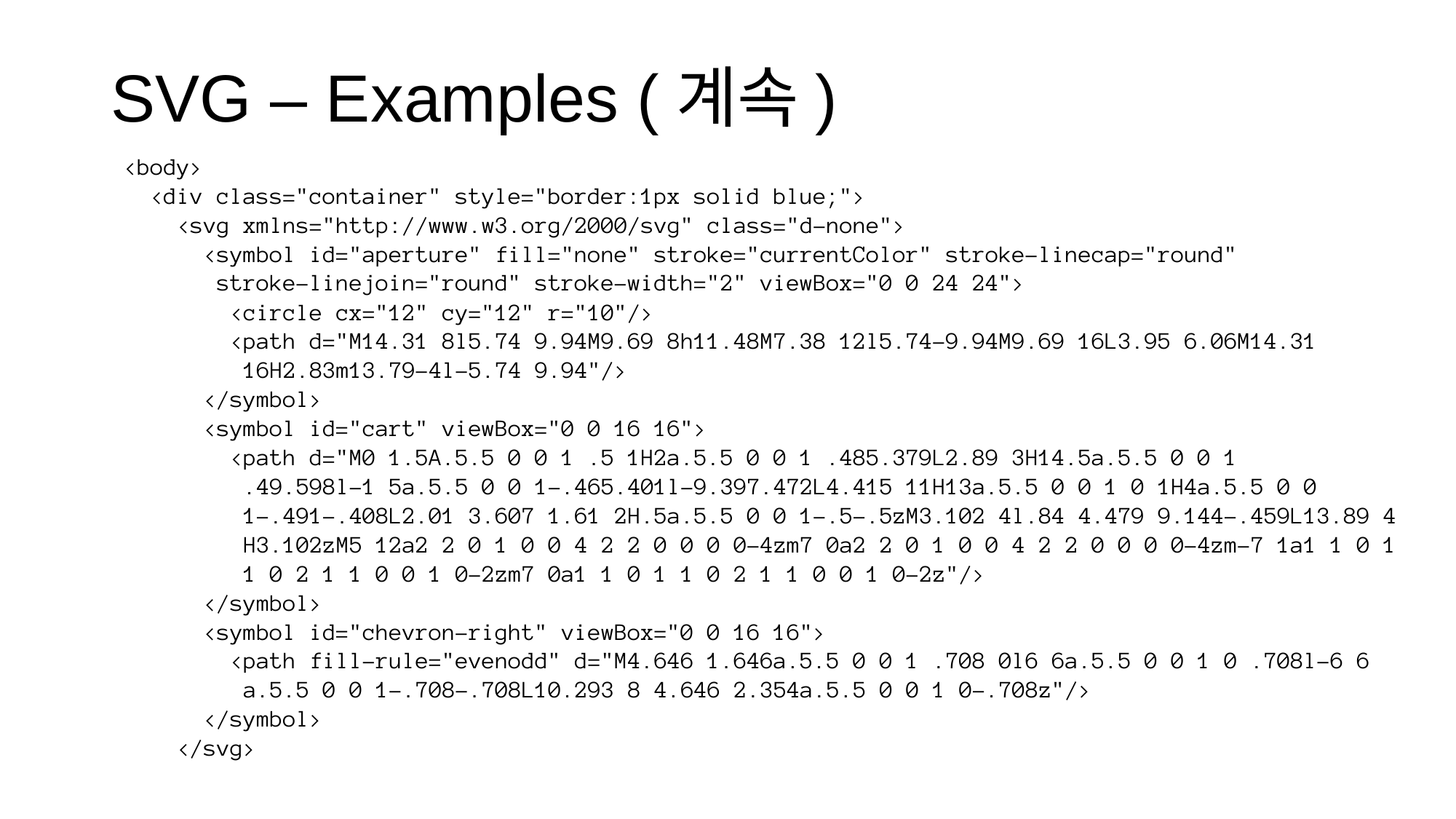

# SVG – Examples (계속)
  <body>
    <div class="container" style="border:1px solid blue;">
      <svg xmlns="http://www.w3.org/2000/svg" class="d-none">
        <symbol id="aperture" fill="none" stroke="currentColor" stroke-linecap="round"
         stroke-linejoin="round" stroke-width="2" viewBox="0 0 24 24">
          <circle cx="12" cy="12" r="10"/>
          <path d="M14.31 8l5.74 9.94M9.69 8h11.48M7.38 12l5.74-9.94M9.69 16L3.95 6.06M14.31
           16H2.83m13.79-4l-5.74 9.94"/>
        </symbol>
        <symbol id="cart" viewBox="0 0 16 16">
          <path d="M0 1.5A.5.5 0 0 1 .5 1H2a.5.5 0 0 1 .485.379L2.89 3H14.5a.5.5 0 0 1
           .49.598l-1 5a.5.5 0 0 1-.465.401l-9.397.472L4.415 11H13a.5.5 0 0 1 0 1H4a.5.5 0 0
           1-.491-.408L2.01 3.607 1.61 2H.5a.5.5 0 0 1-.5-.5zM3.102 4l.84 4.479 9.144-.459L13.89 4
           H3.102zM5 12a2 2 0 1 0 0 4 2 2 0 0 0 0-4zm7 0a2 2 0 1 0 0 4 2 2 0 0 0 0-4zm-7 1a1 1 0 1
           1 0 2 1 1 0 0 1 0-2zm7 0a1 1 0 1 1 0 2 1 1 0 0 1 0-2z"/>
        </symbol>
        <symbol id="chevron-right" viewBox="0 0 16 16">
          <path fill-rule="evenodd" d="M4.646 1.646a.5.5 0 0 1 .708 0l6 6a.5.5 0 0 1 0 .708l-6 6
           a.5.5 0 0 1-.708-.708L10.293 8 4.646 2.354a.5.5 0 0 1 0-.708z"/>
        </symbol>
      </svg>